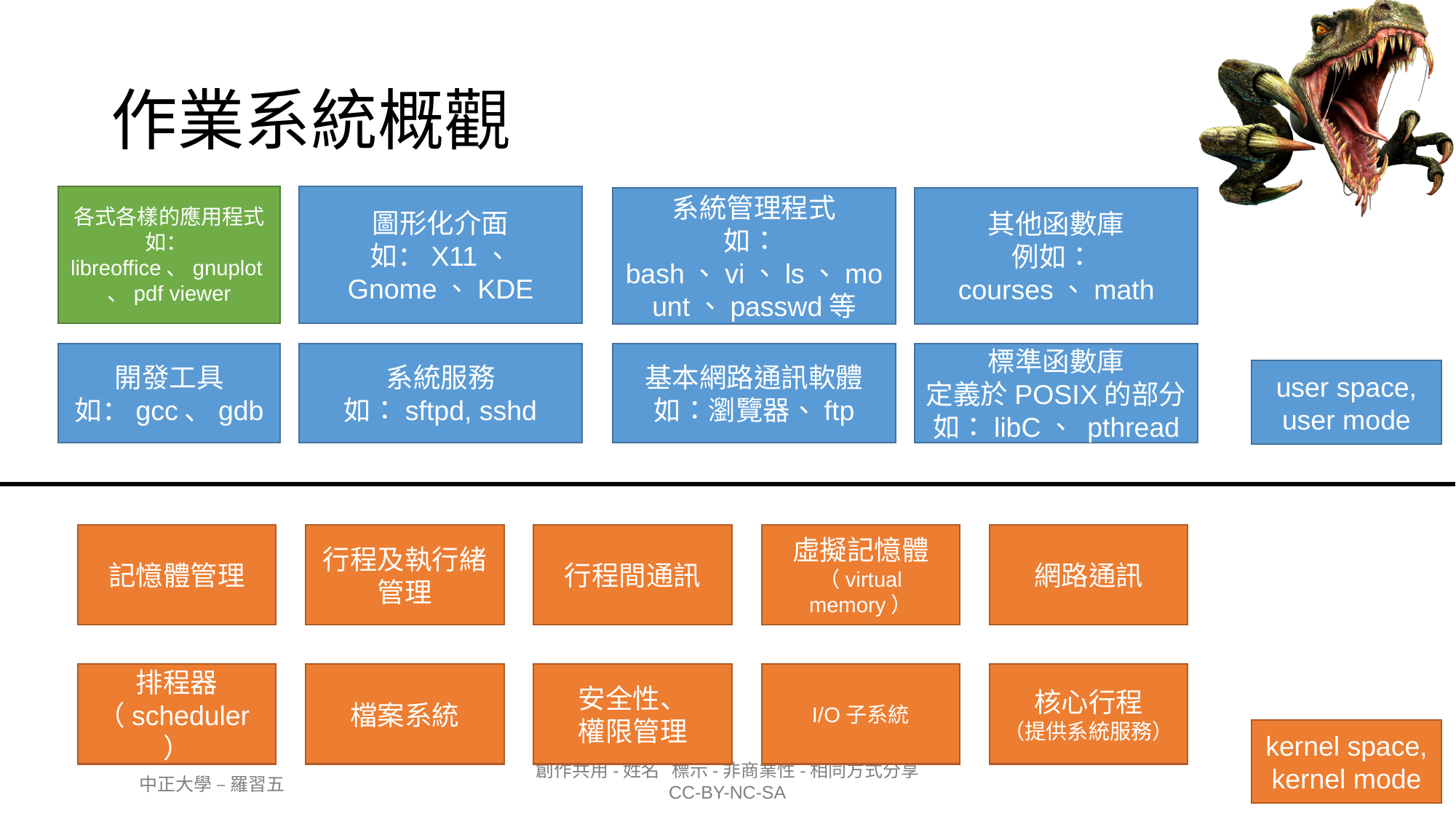

# 作業系統概觀
各式各樣的應用程式
如：libreoffice、gnuplot、pdf viewer
圖形化介面
如：X11、 Gnome、KDE
系統管理程式
如：bash、vi、ls、mount、passwd等
其他函數庫
例如：courses、math
開發工具
如：gcc、gdb
系統服務
如：sftpd, sshd
基本網路通訊軟體
如：瀏覽器、ftp
標準函數庫
定義於POSIX的部分
如：libC、 pthread
user space,
user mode
行程間通訊
虛擬記憶體
（virtual memory）
網路通訊
行程及執行緒管理
記憶體管理
核心行程
（提供系統服務）
I/O子系統
安全性、
權限管理
檔案系統
排程器
（scheduler）
kernel space,
kernel mode